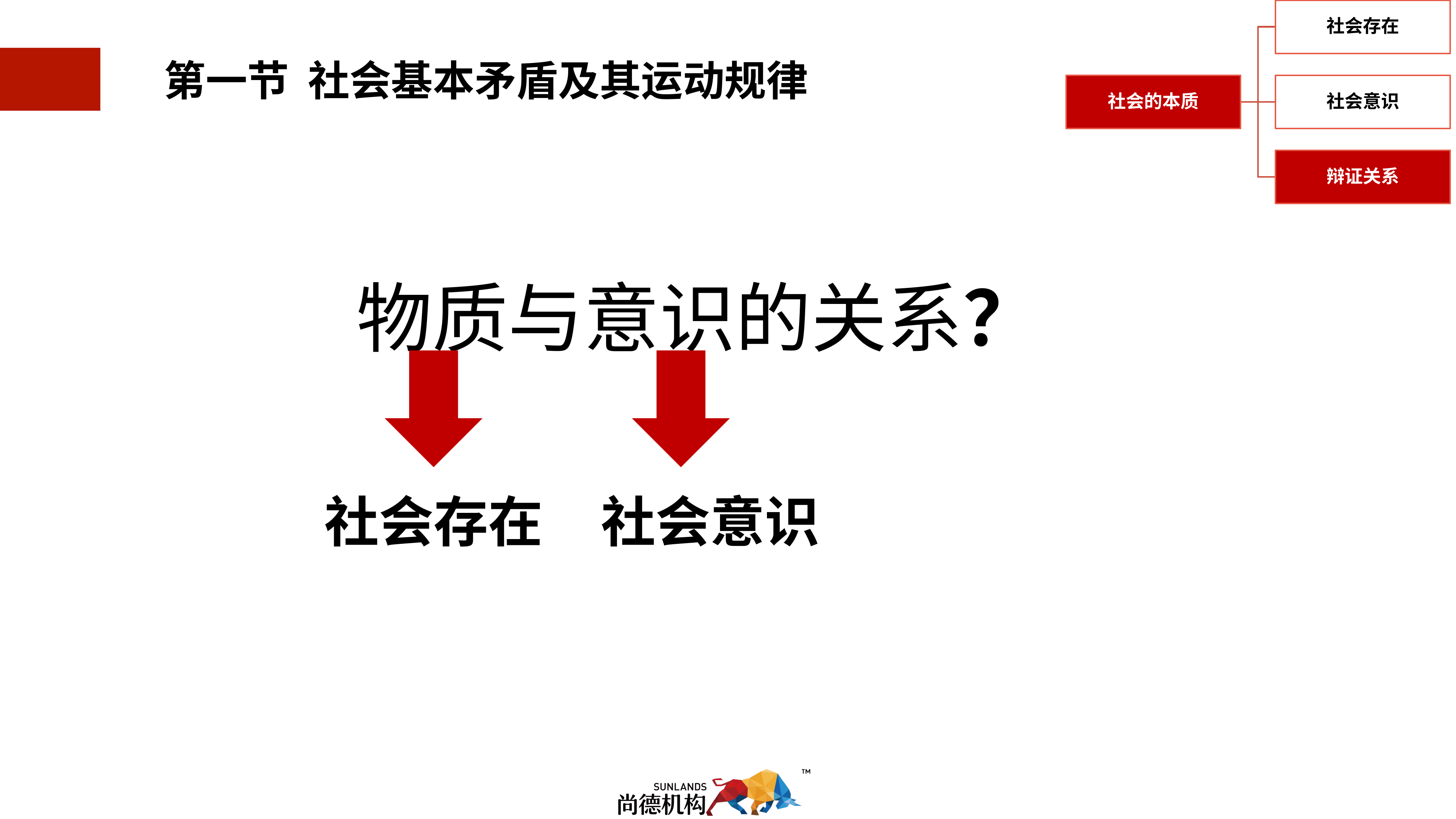

社会的本质
社会存在
社会意识
辩证关系
  第一节  社会基本矛盾及其运动规律
物质与意识的关系？

社会存在
社会意识